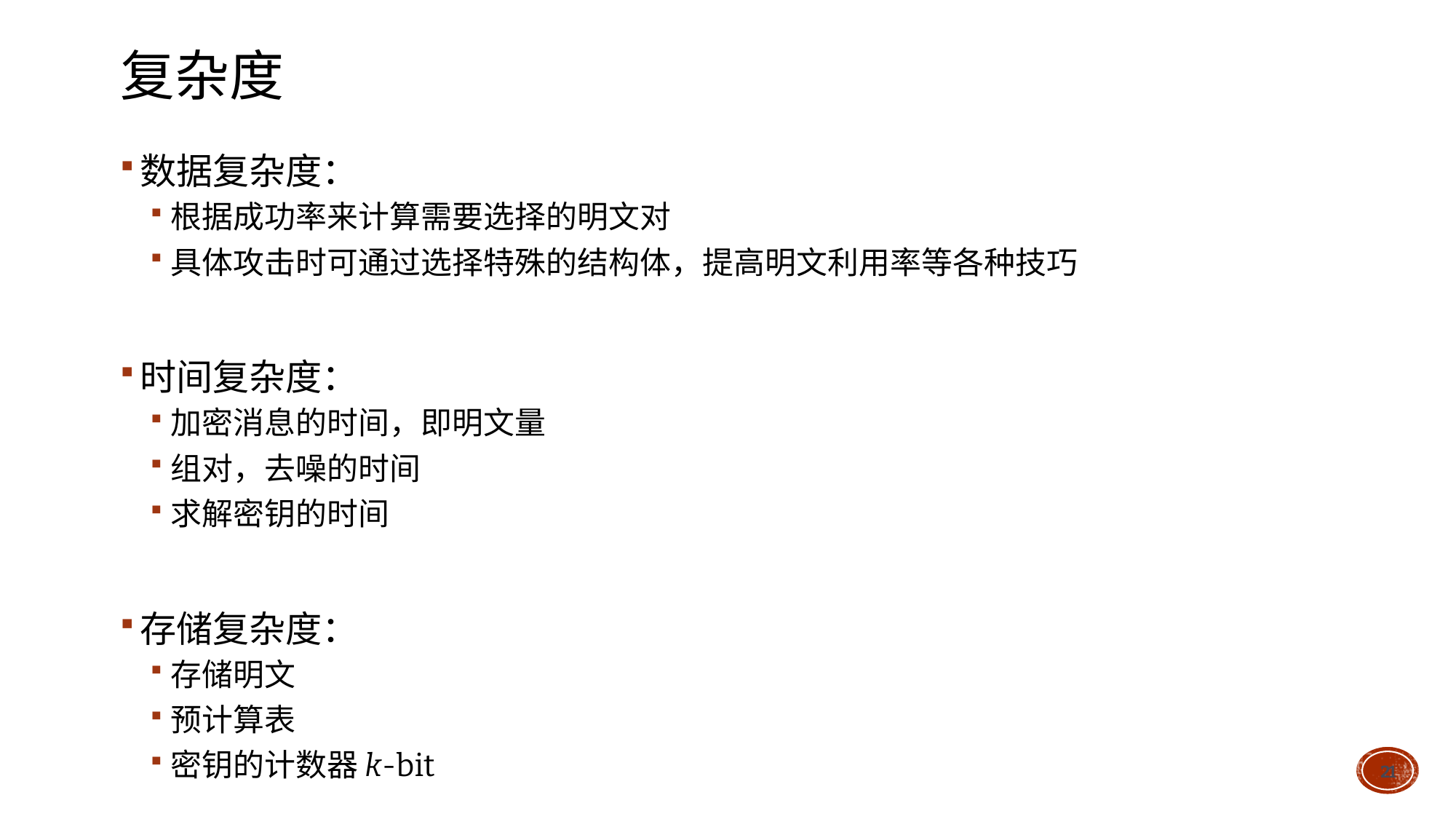

# 复杂度
数据复杂度：
根据成功率来计算需要选择的明文对
具体攻击时可通过选择特殊的结构体，提高明文利用率等各种技巧

时间复杂度：
加密消息的时间，即明文量
组对，去噪的时间
求解密钥的时间

存储复杂度：
存储明文
预计算表
密钥的计数器k-bit

21